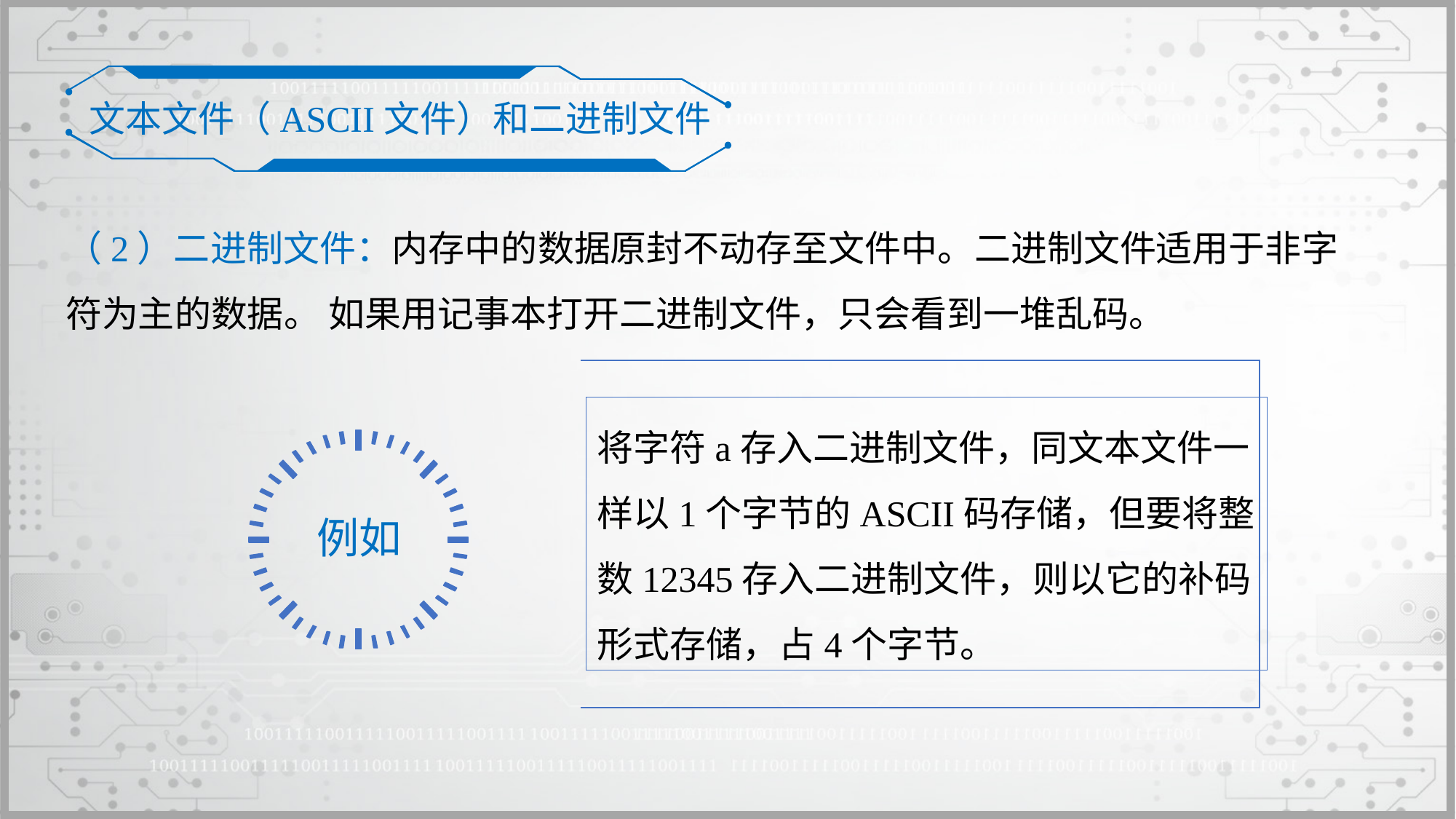

文本文件（ASCII文件）和二进制文件
（2）二进制文件：内存中的数据原封不动存至文件中。二进制文件适用于非字符为主的数据。 如果用记事本打开二进制文件，只会看到一堆乱码。

将字符a存入二进制文件，同文本文件一样以1个字节的ASCII码存储，但要将整数12345存入二进制文件，则以它的补码形式存储，占4个字节。

例如